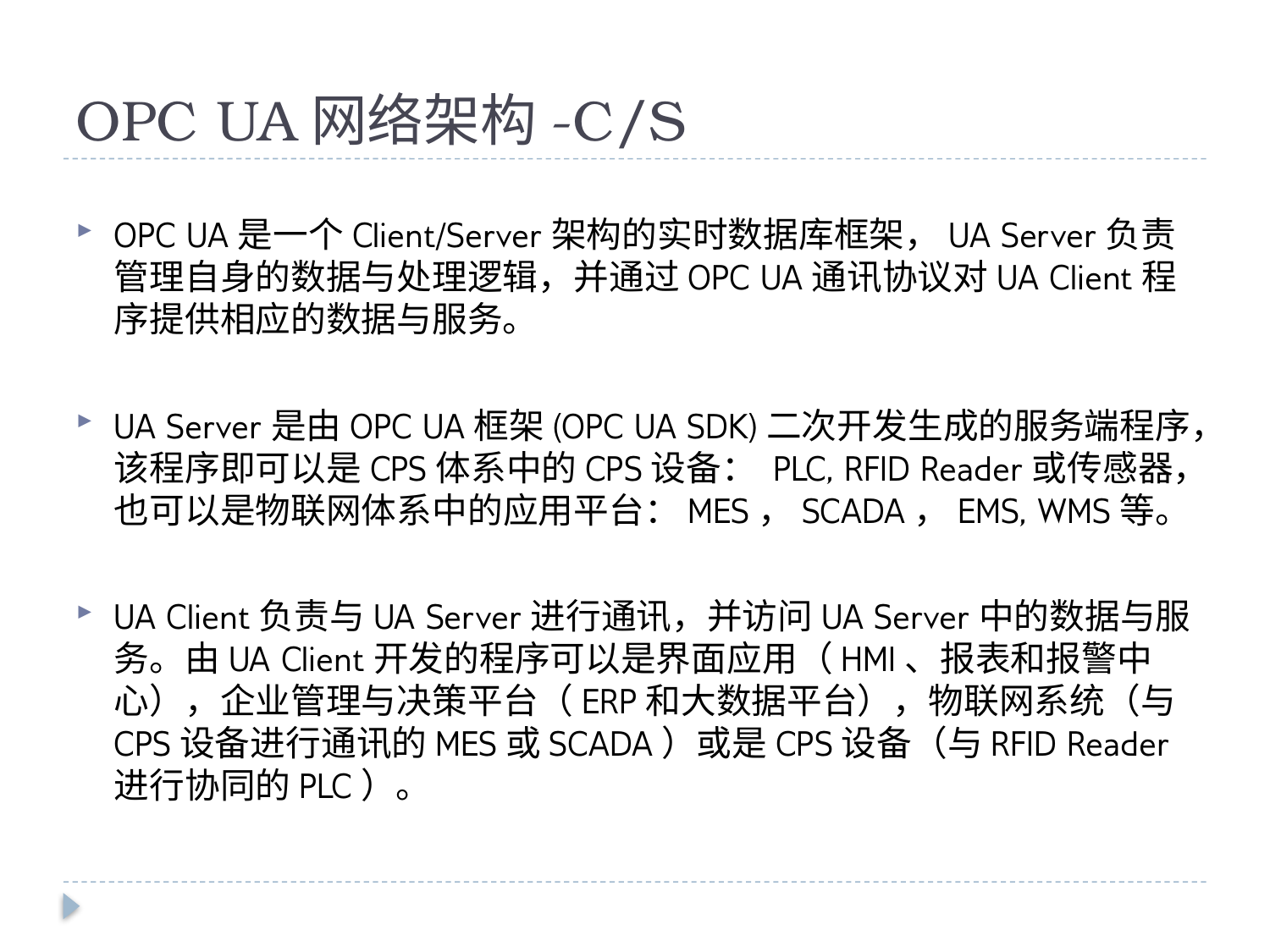

# OPC UA网络架构-C/S
OPC UA是一个Client/Server架构的实时数据库框架，UA Server负责管理自身的数据与处理逻辑，并通过OPC UA通讯协议对UA Client程序提供相应的数据与服务。

UA Server是由OPC UA框架(OPC UA SDK)二次开发生成的服务端程序，该程序即可以是CPS体系中的CPS设备： PLC, RFID Reader或传感器，也可以是物联网体系中的应用平台：MES，SCADA，EMS, WMS等。

UA Client负责与UA Server进行通讯，并访问UA Server中的数据与服务。由UA Client开发的程序可以是界面应用（HMI、报表和报警中心），企业管理与决策平台（ERP和大数据平台），物联网系统（与CPS设备进行通讯的MES或SCADA）或是CPS设备（与RFID Reader进行协同的PLC）。